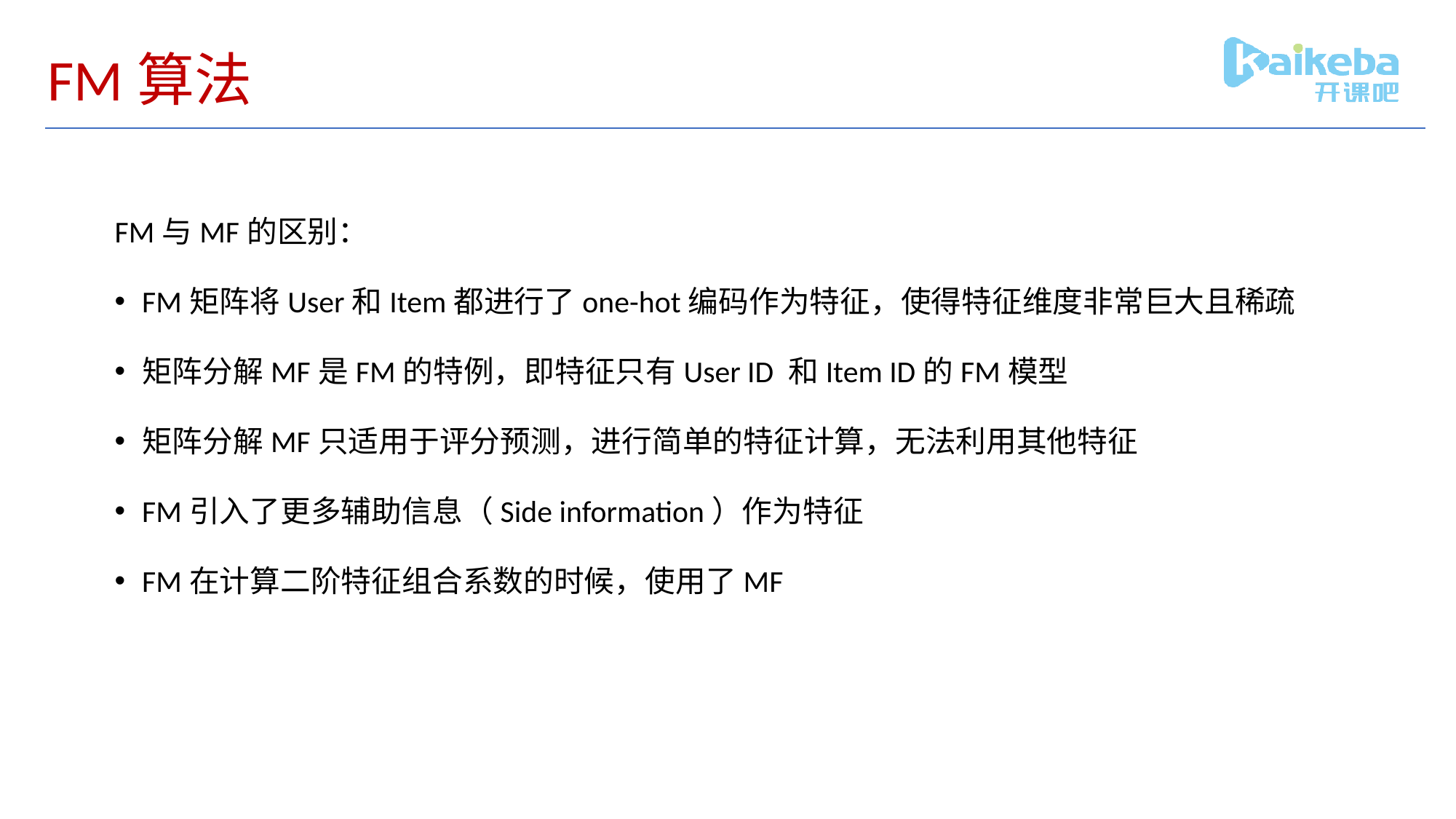

# FM算法
FM与MF的区别：
FM矩阵将User和Item都进行了one-hot编码作为特征，使得特征维度非常巨大且稀疏
矩阵分解MF是FM的特例，即特征只有User ID 和Item ID的FM模型
矩阵分解MF只适用于评分预测，进行简单的特征计算，无法利用其他特征
FM引入了更多辅助信息（Side information）作为特征
FM在计算二阶特征组合系数的时候，使用了MF